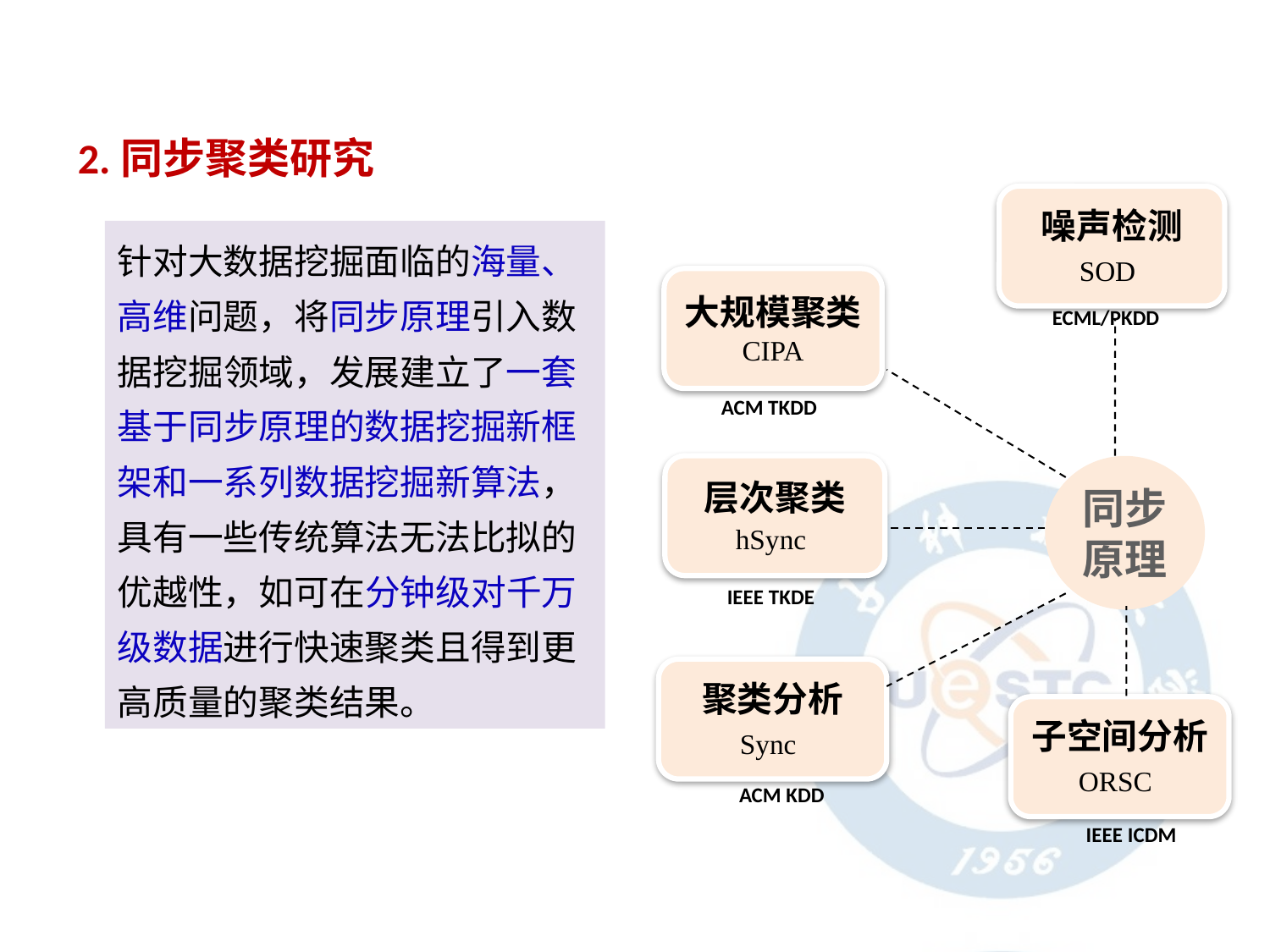

2.同步聚类研究
噪声检测
SOD
针对大数据挖掘面临的海量、高维问题，将同步原理引入数据挖掘领域，发展建立了一套基于同步原理的数据挖掘新框架和一系列数据挖掘新算法，具有一些传统算法无法比拟的优越性，如可在分钟级对千万级数据进行快速聚类且得到更高质量的聚类结果。
大规模聚类
CIPA
ECML/PKDD

ACM TKDD
层次聚类
hSync
同步原理

IEEE TKDE

聚类分析
Sync
子空间分析
ORSC
ACM KDD
IEEE ICDM